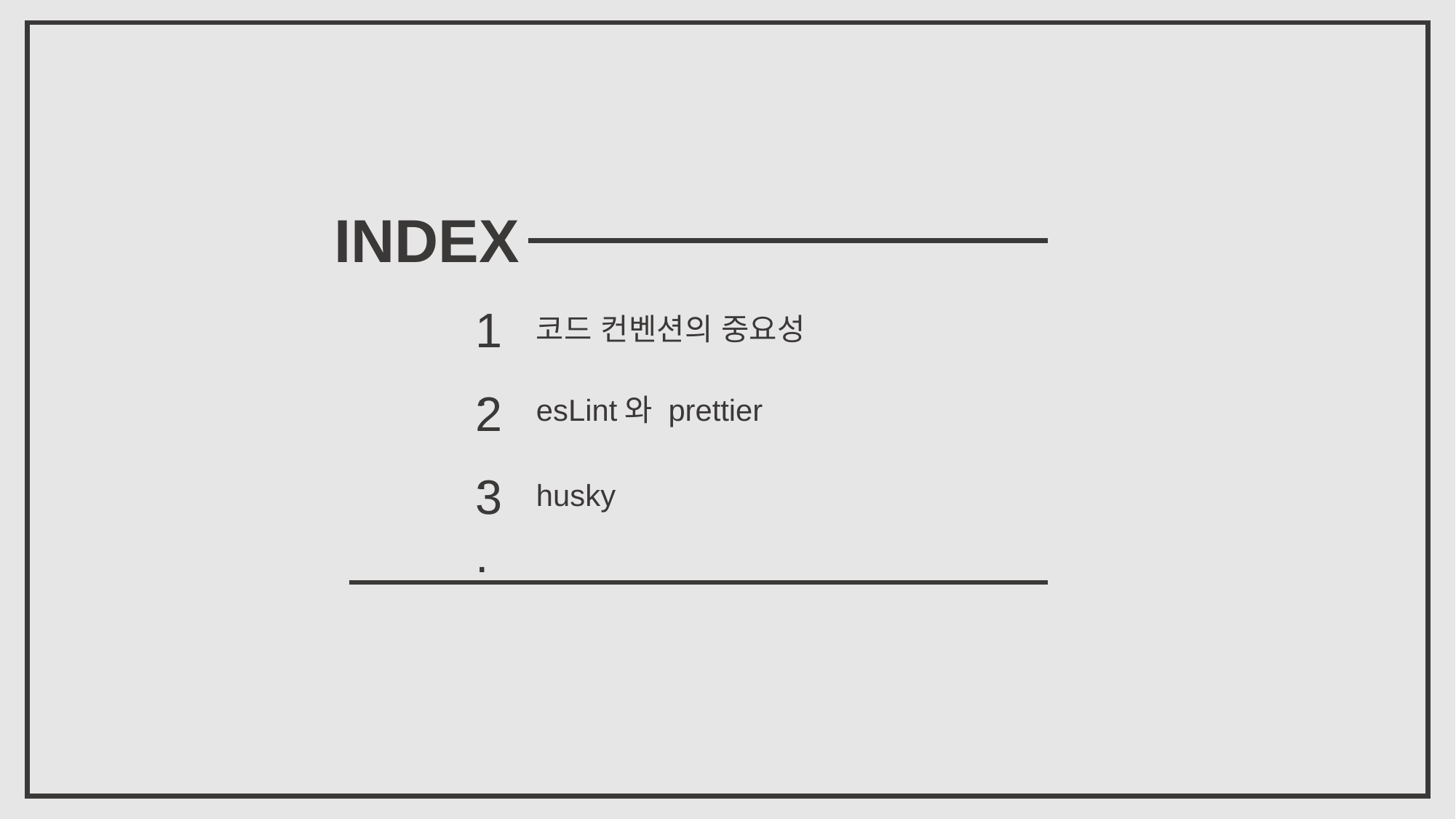

INDEX
1.
코드 컨벤션의 중요성
2.
esLint와 prettier
3.
husky